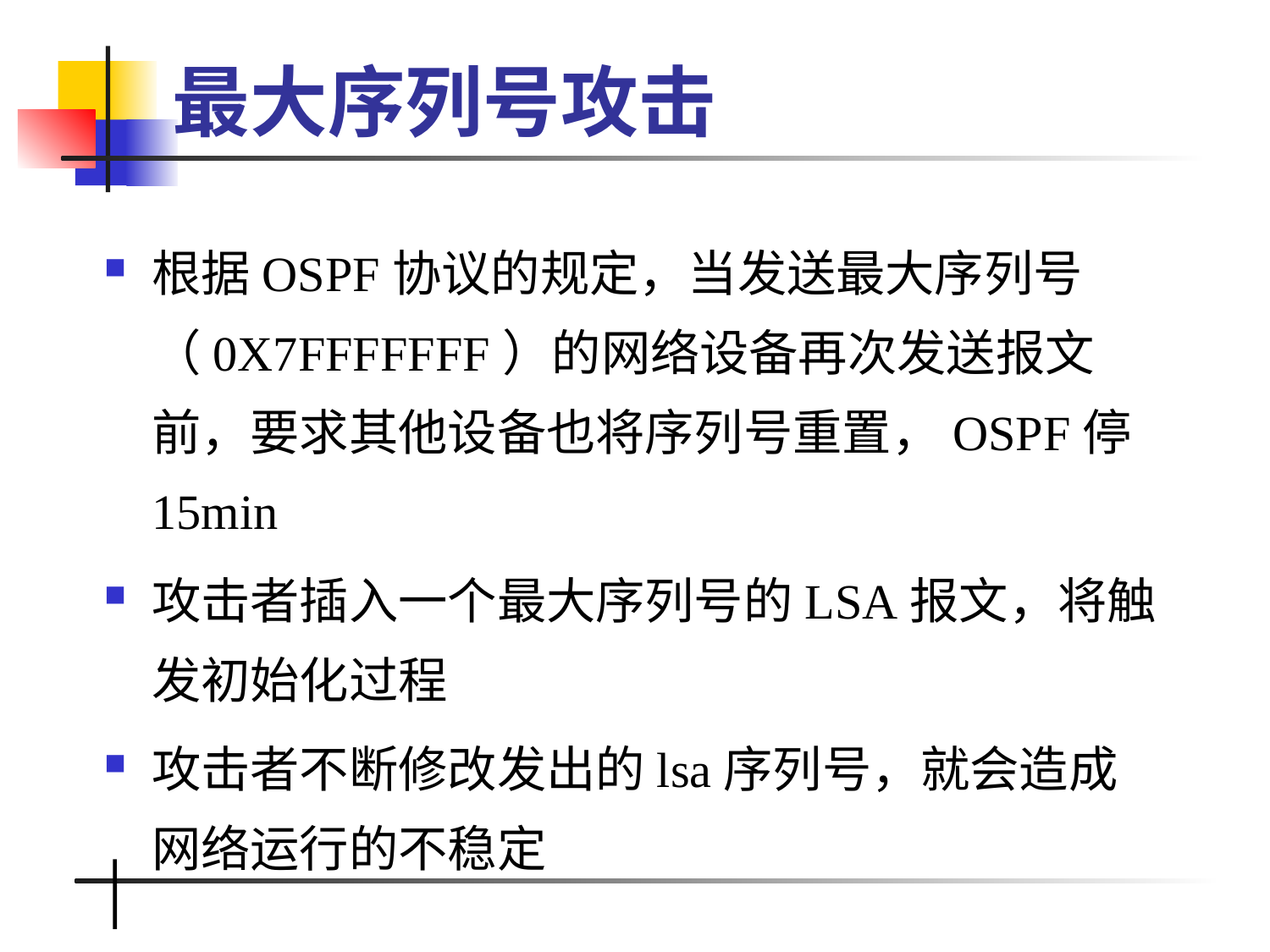

# 最大序列号攻击
根据OSPF协议的规定，当发送最大序列号（0X7FFFFFFF）的网络设备再次发送报文前，要求其他设备也将序列号重置，OSPF停15min
攻击者插入一个最大序列号的LSA报文，将触发初始化过程
攻击者不断修改发出的lsa序列号，就会造成网络运行的不稳定